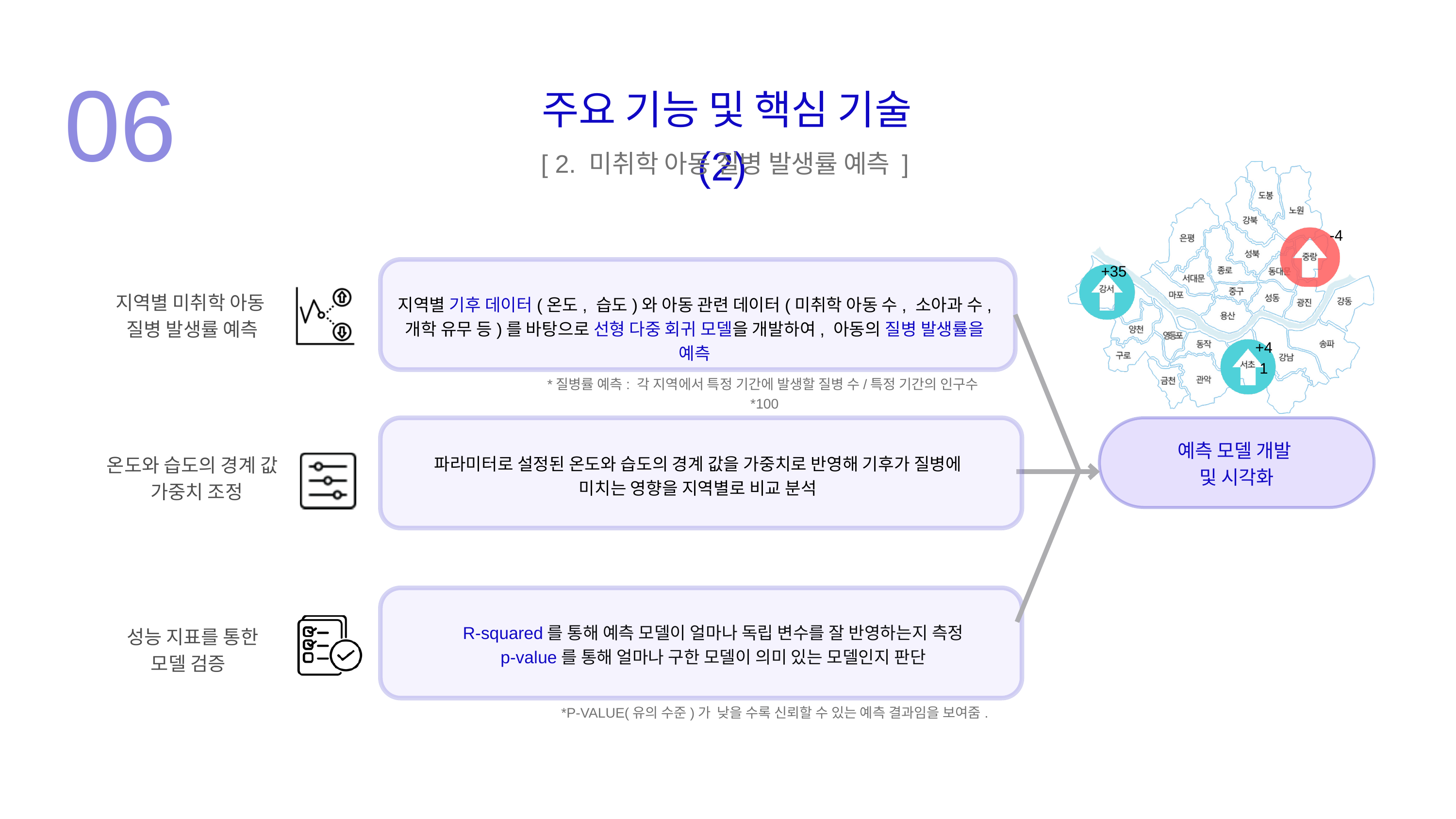

06
 주요 기능 및 핵심 기술(2)
[ 2. 미취학 아동 질병 발생률 예측 ]

-4

+35

지역별 미취학 아동
질병 발생률 예측
지역별 기후 데이터(온도, 습도)와 아동 관련 데이터(미취학 아동 수, 소아과 수, 개학 유무 등)를 바탕으로 선형 다중 회귀 모델을 개발하여, 아동의 질병 발생률을 예측

+41

*질병률 예측: 각 지역에서 특정 기간에 발생할 질병 수/특정 기간의 인구수*100

예측 모델 개발
및 시각화
온도와 습도의 경계 값
 가중치 조정
파라미터로 설정된 온도와 습도의 경계 값을 가중치로 반영해 기후가 질병에 미치는 영향을 지역별로 비교 분석

R-squared를 통해 예측 모델이 얼마나 독립 변수를 잘 반영하는지 측정
p-value를 통해 얼마나 구한 모델이 의미 있는 모델인지 판단
 성능 지표를 통한
모델 검증
*P-VALUE(유의 수준)가  낮을 수록 신뢰할 수 있는 예측 결과임을 보여줌.